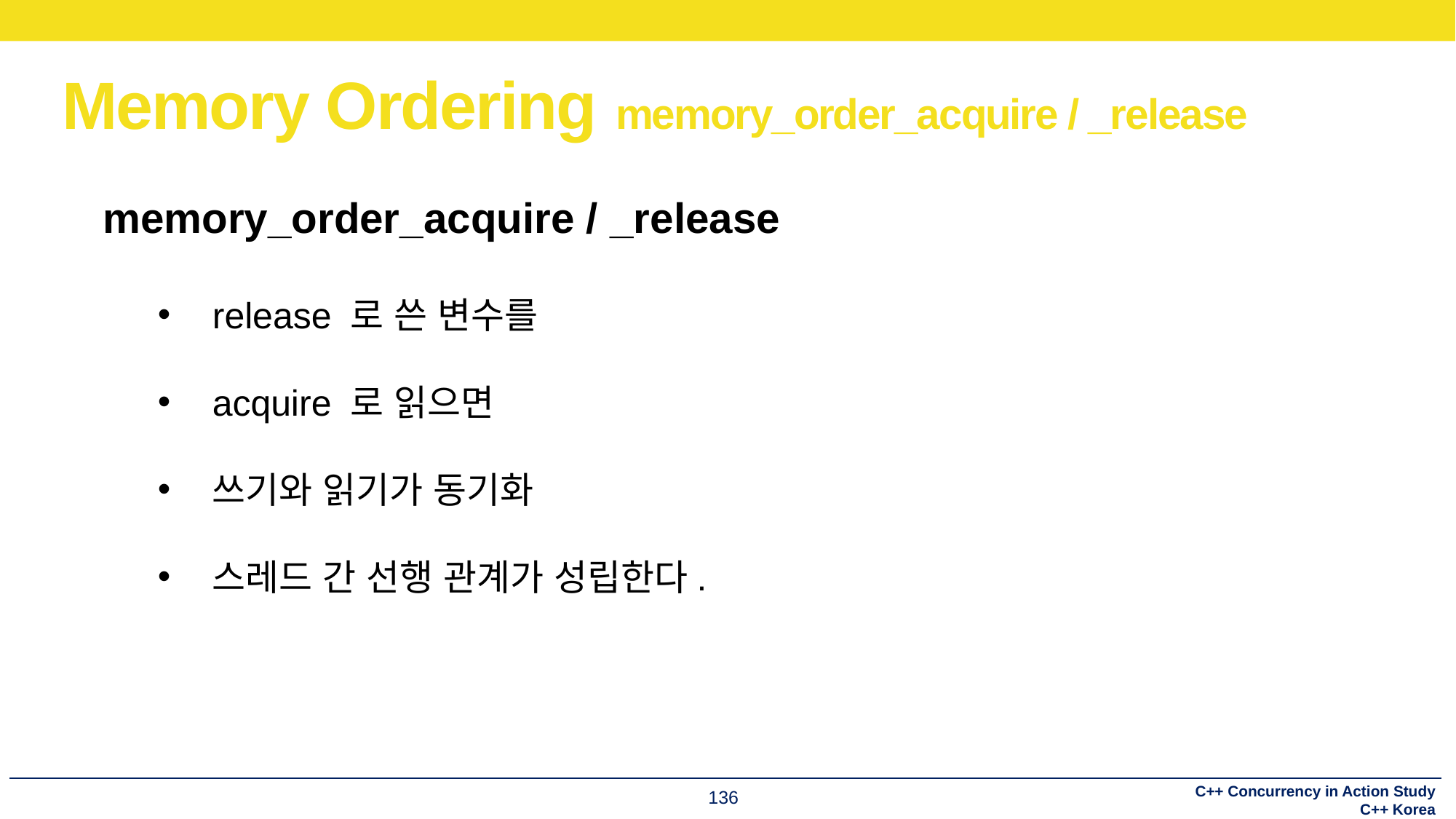

# Memory Ordering memory_order_acquire / _release
memory_order_acquire / _release

release 로 쓴 변수를

acquire 로 읽으면

쓰기와 읽기가 동기화

스레드 간 선행 관계가 성립한다.

136